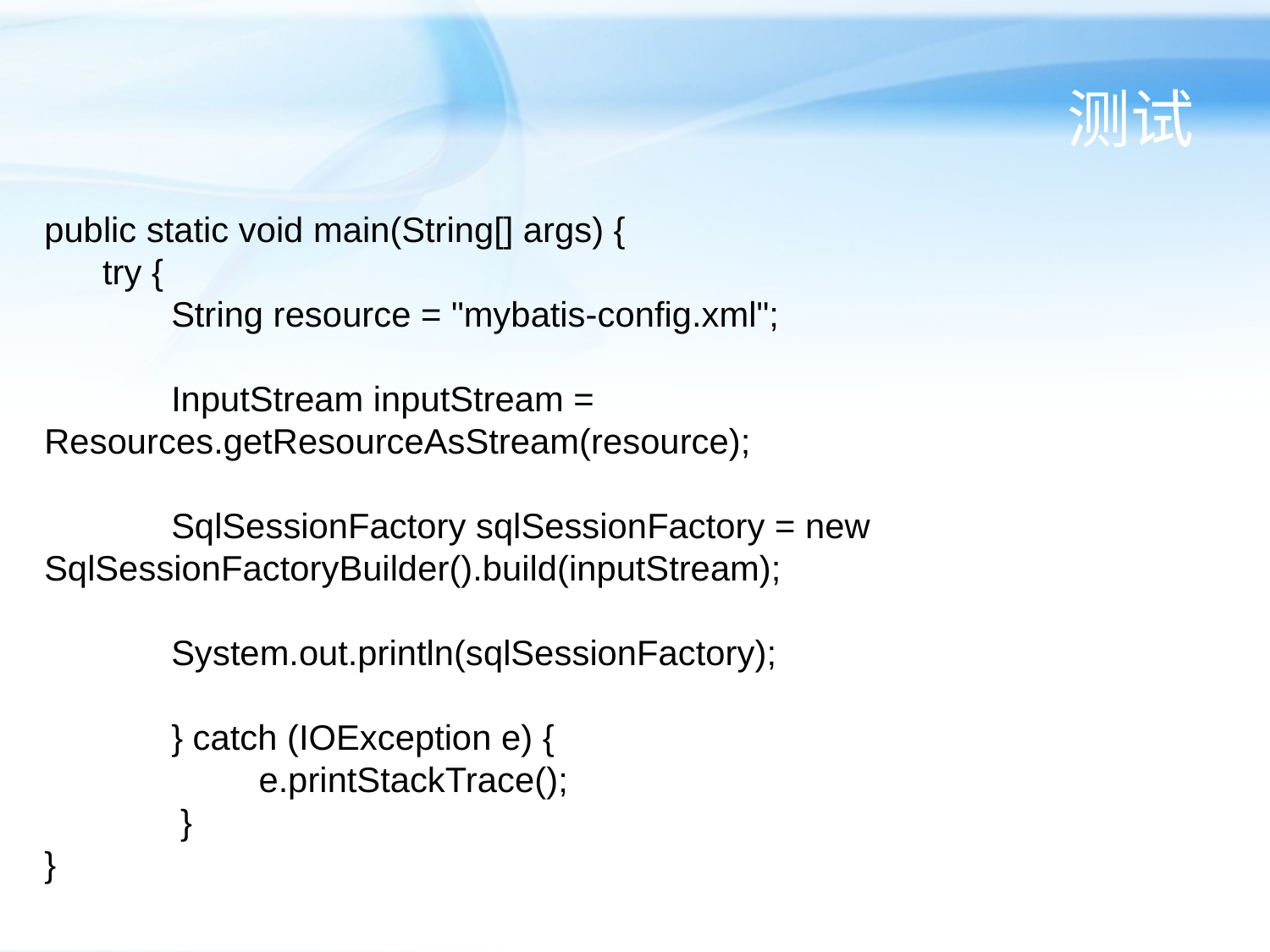

# 测试
public static void main(String[] args) {
      try {
	String resource = "mybatis-config.xml";

	InputStream inputStream = Resources.getResourceAsStream(resource);

	SqlSessionFactory sqlSessionFactory = new SqlSessionFactoryBuilder().build(inputStream);

	System.out.println(sqlSessionFactory);

	} catch (IOException e) {
	         e.printStackTrace();
              }
}